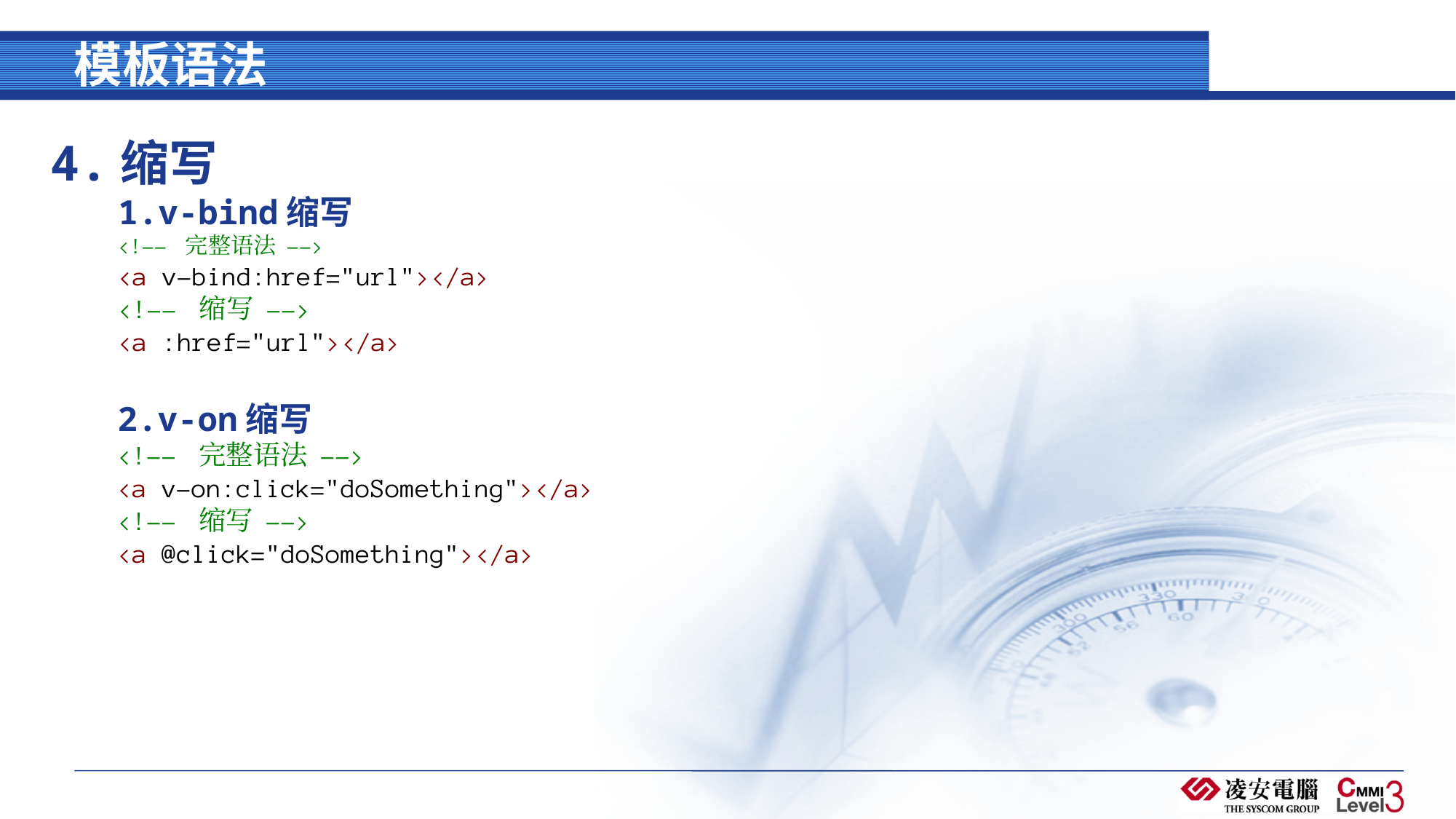

# 模板语法
4.缩写
1.v-bind缩写
<!-- 完整语法 -->
<a v-bind:href="url"></a>
<!-- 缩写 -->
<a :href="url"></a>

2.v-on缩写
<!-- 完整语法 -->
<a v-on:click="doSomething"></a>
<!-- 缩写 -->
<a @click="doSomething"></a>